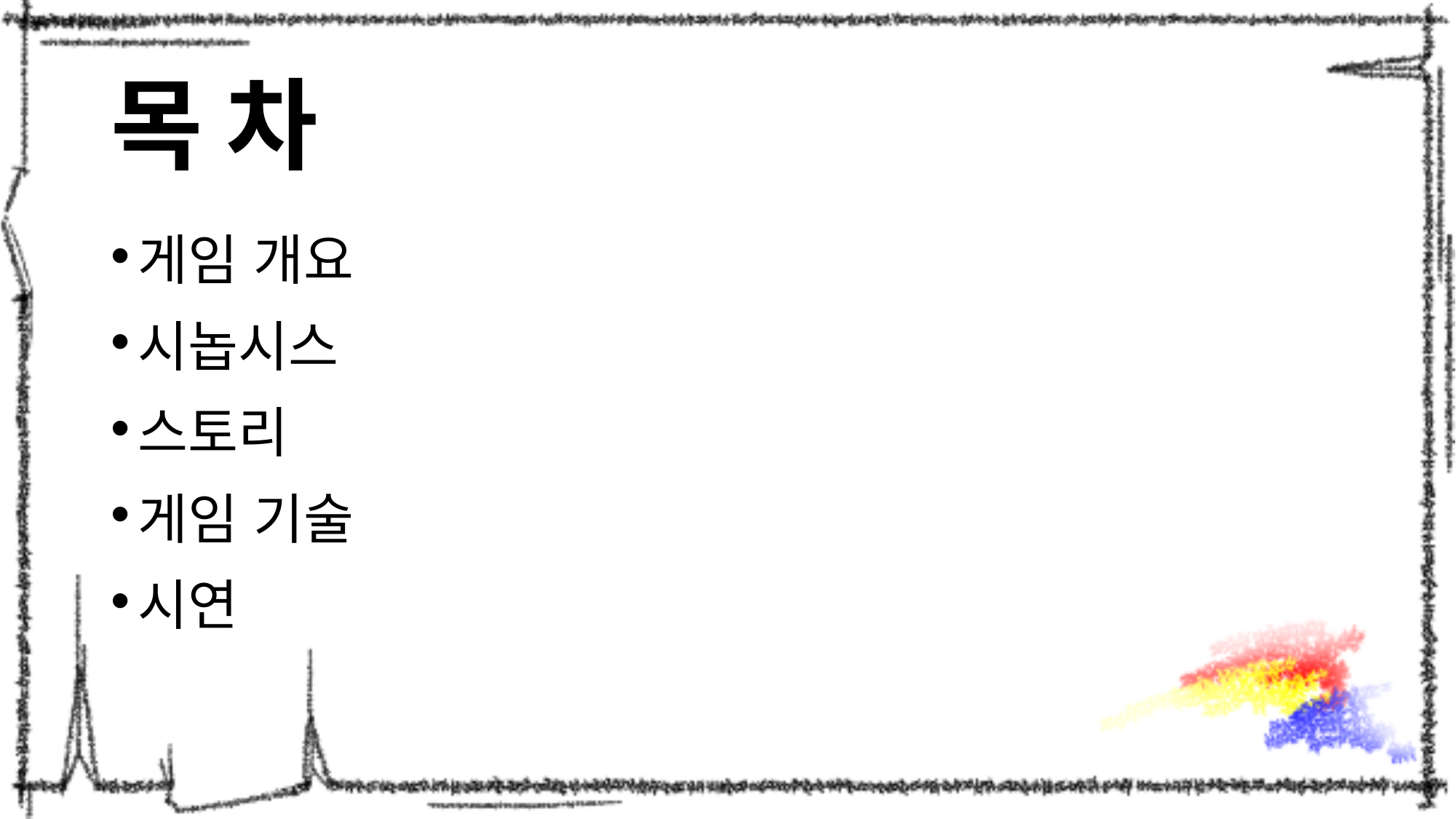

# 목차
게임 개요
시놉시스
스토리
게임 기술
시연